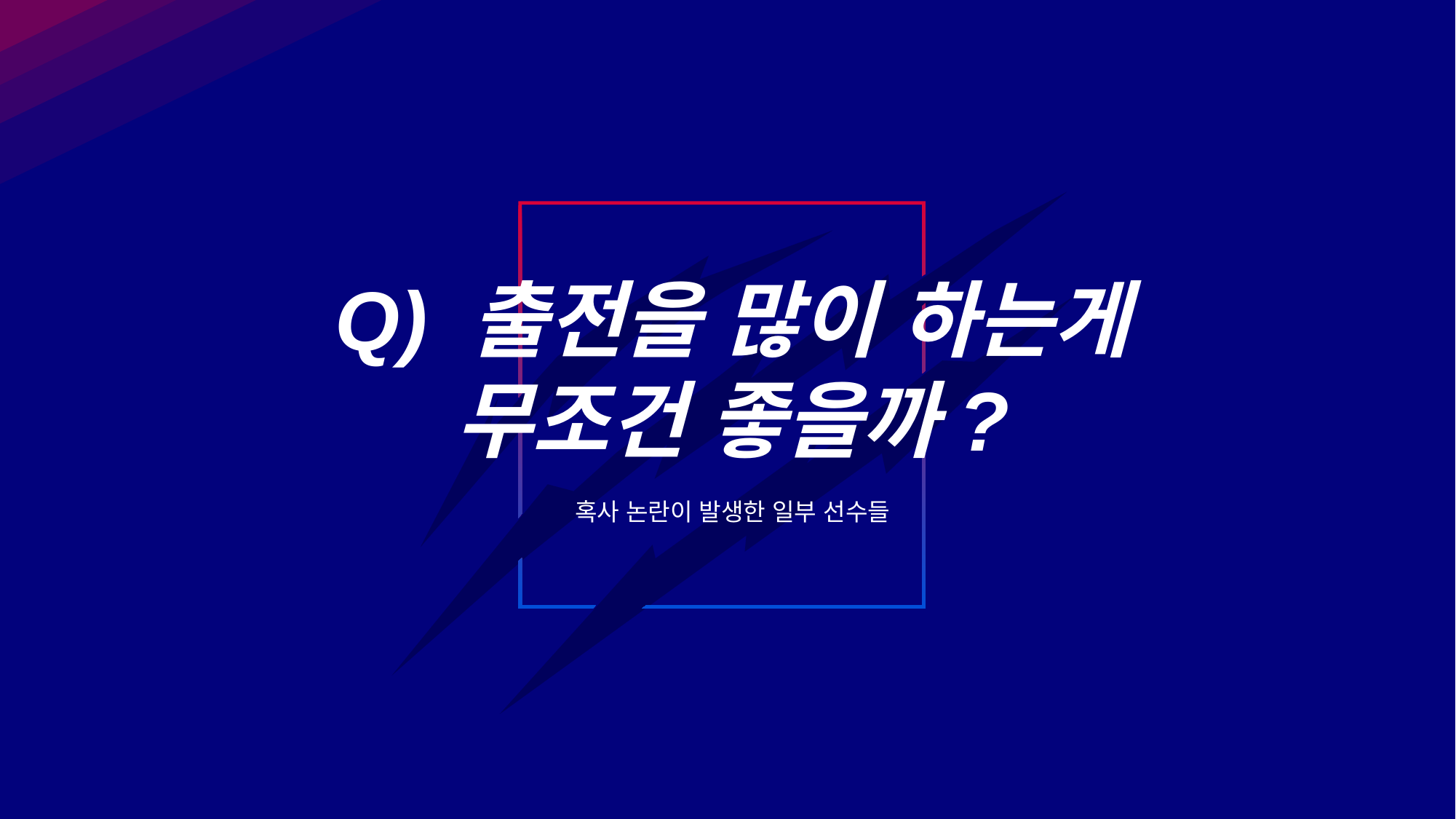

Q) 출전을 많이 하는게 무조건 좋을까?

혹사 논란이 발생한 일부 선수들